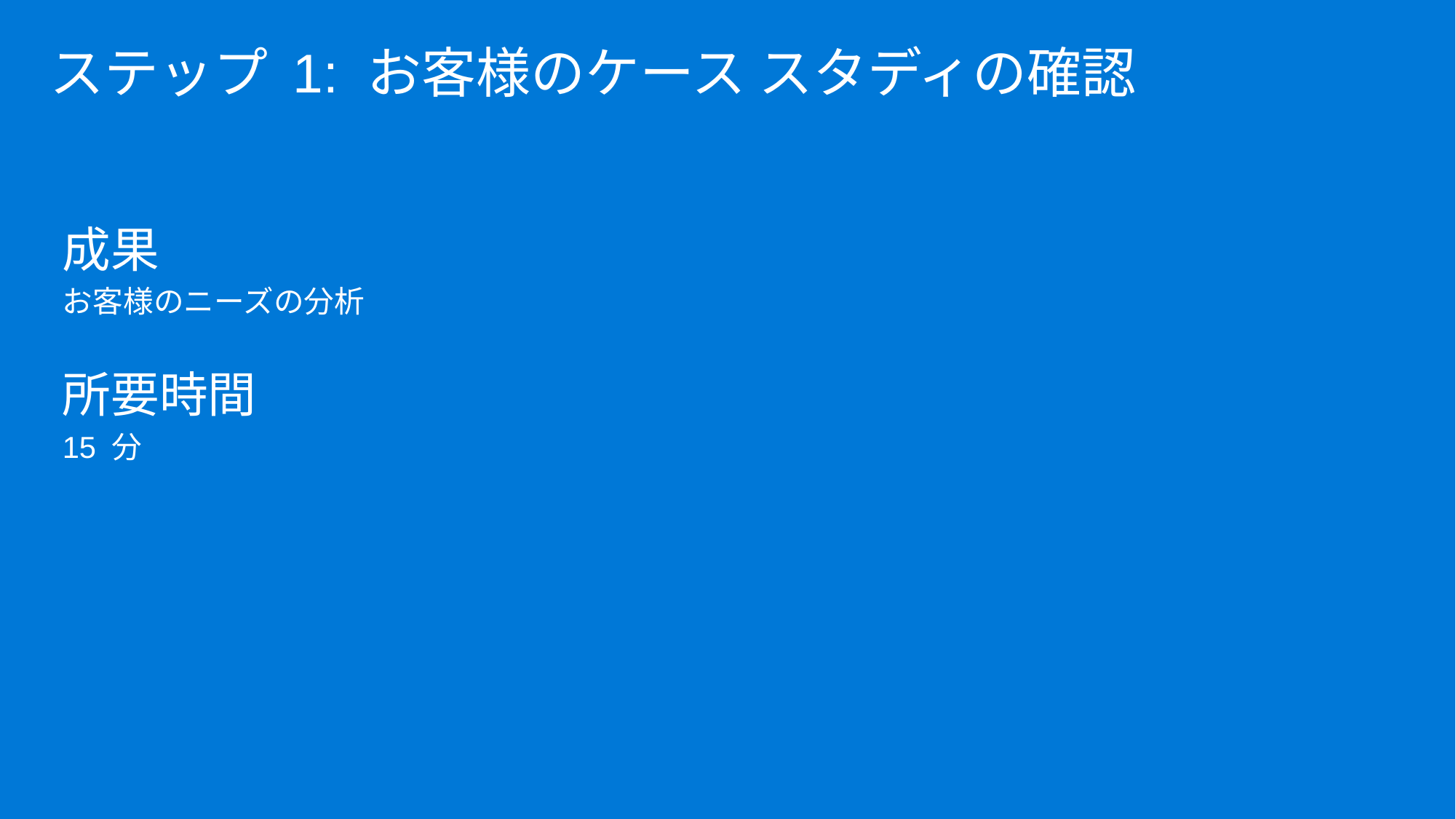

# ステップ 1: お客様のケース スタディの確認
成果
お客様のニーズの分析

所要時間
15 分